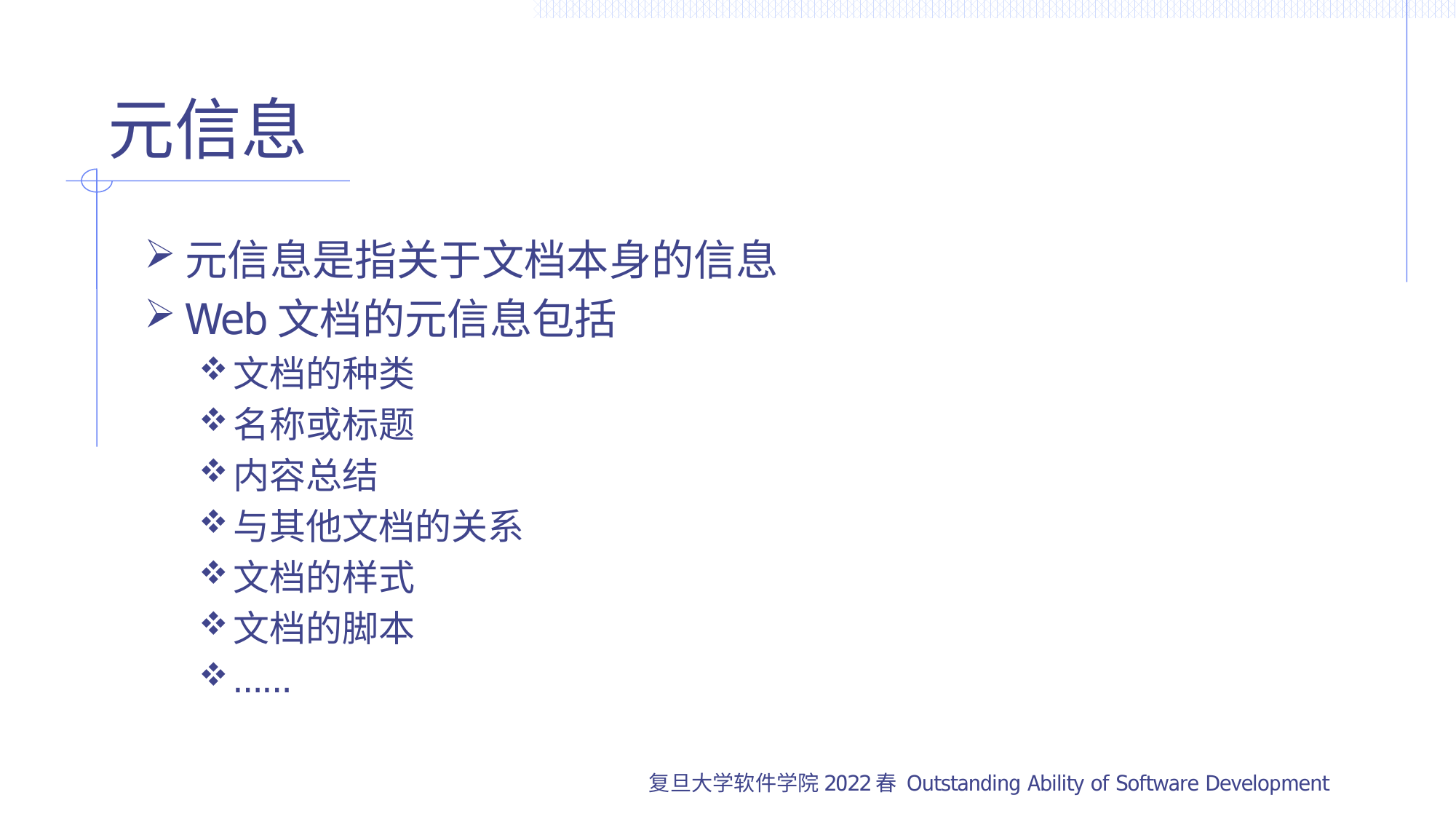

# 元信息
元信息是指关于文档本身的信息
Web文档的元信息包括
文档的种类
名称或标题
内容总结
与其他文档的关系
文档的样式
文档的脚本
……